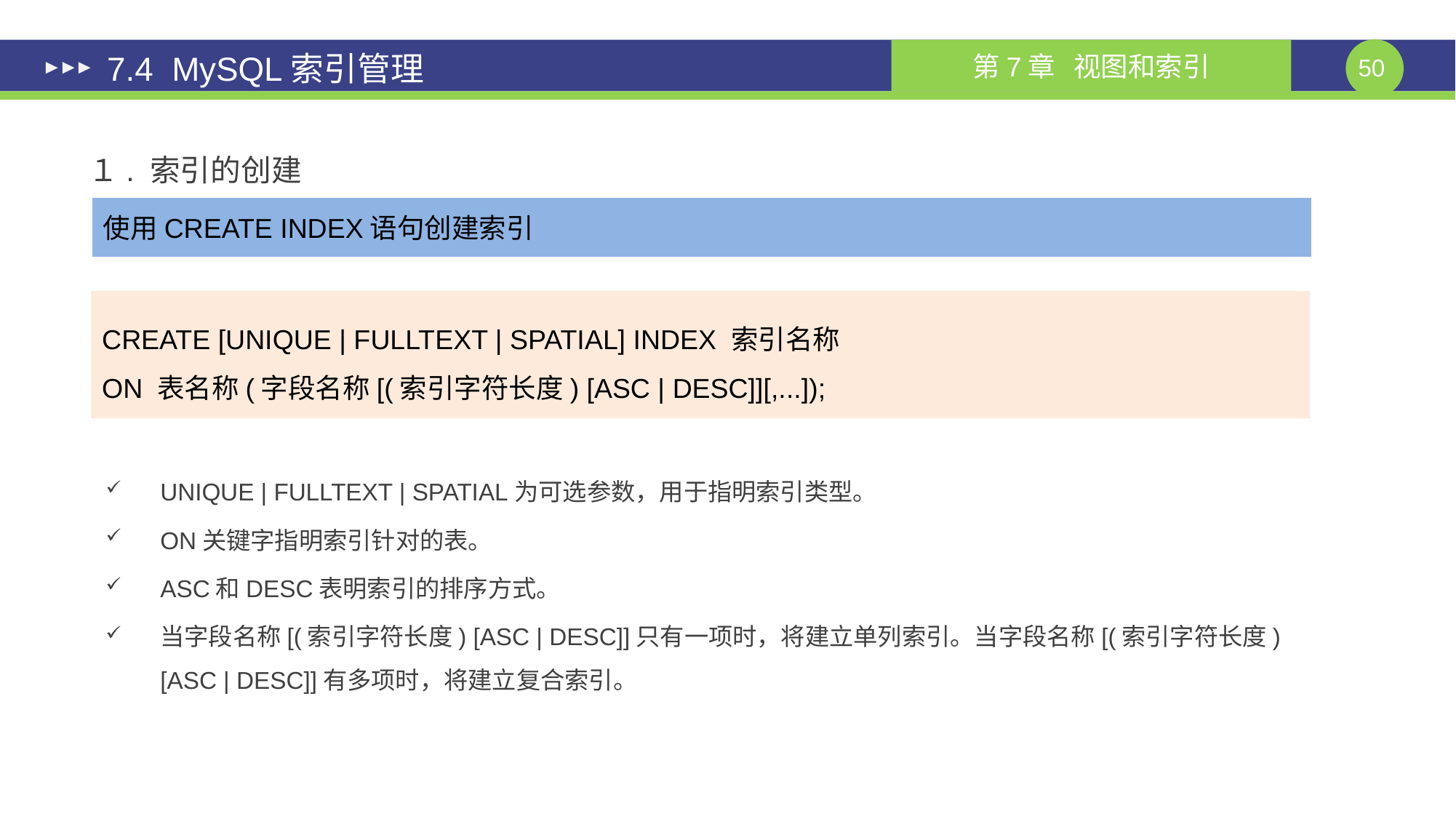

# 7.4  MySQL索引管理
１. 索引的创建
使用CREATE INDEX语句创建索引
CREATE [UNIQUE | FULLTEXT | SPATIAL] INDEX 索引名称
ON 表名称(字段名称[(索引字符长度) [ASC | DESC]][,...]);
UNIQUE | FULLTEXT | SPATIAL为可选参数，用于指明索引类型。
ON关键字指明索引针对的表。
ASC和DESC表明索引的排序方式。
当字段名称[(索引字符长度) [ASC | DESC]]只有一项时，将建立单列索引。当字段名称[(索引字符长度) [ASC | DESC]]有多项时，将建立复合索引。